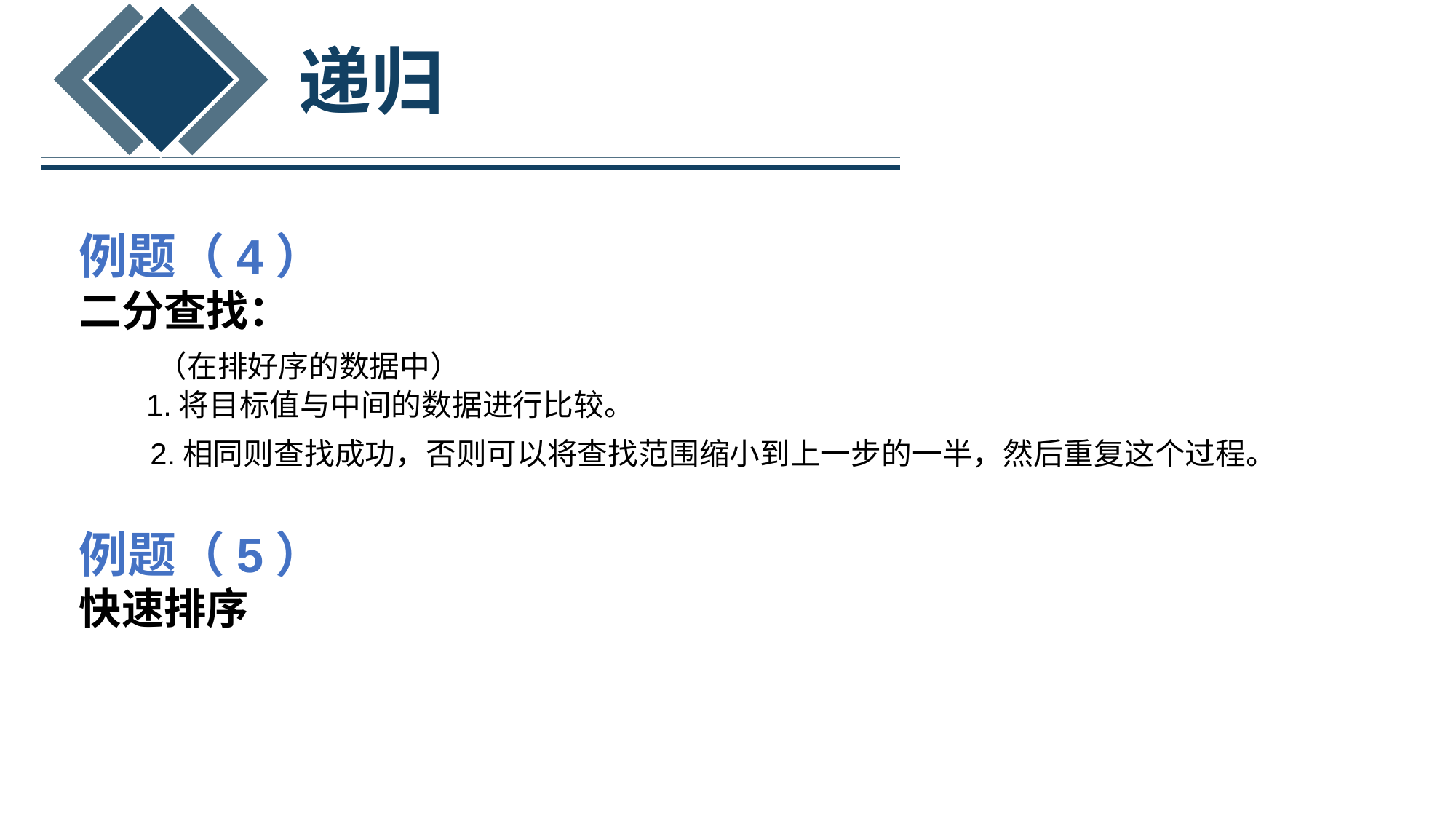

递归
例题（4）
二分查找：
       （在排好序的数据中）
        1.将目标值与中间的数据进行比较。
      2.相同则查找成功，否则可以将查找范围缩小到上一步的一半，然后重复这个过程。

例题（5）
快速排序